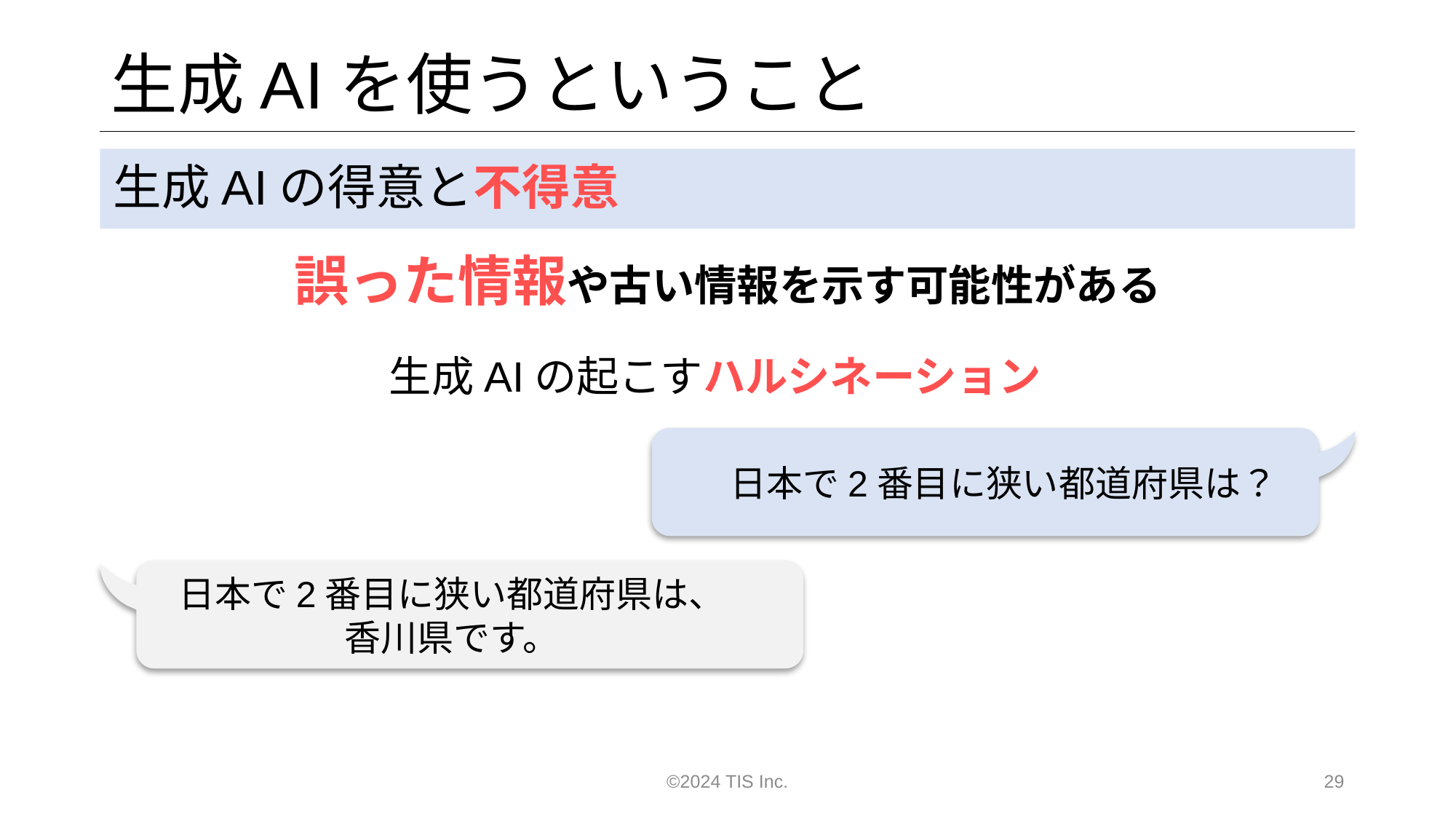

# 生成AIを使うということ
生成AIの得意と不得意
誤った情報や古い情報を示す可能性がある
生成AIの起こすハルシネーション※
日本で2番目に狭い都道府県は？
日本で2番目に狭い都道府県は、
香川県です。
©2024 TIS Inc.
29